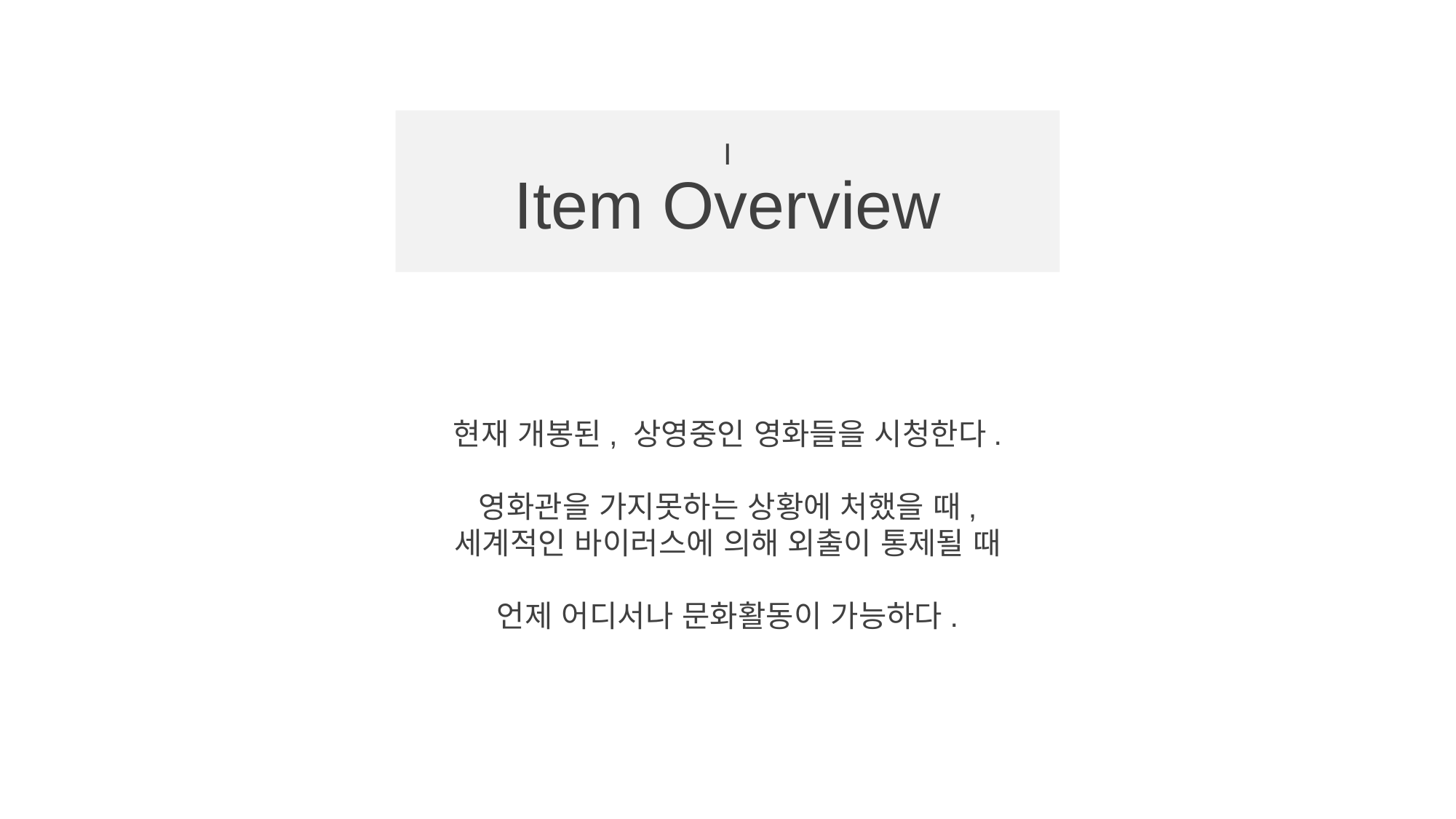

# I Item Overview
현재 개봉된, 상영중인 영화들을 시청한다.

영화관을 가지못하는 상황에 처했을 때,
세계적인 바이러스에 의해 외출이 통제될 때

언제 어디서나 문화활동이 가능하다.